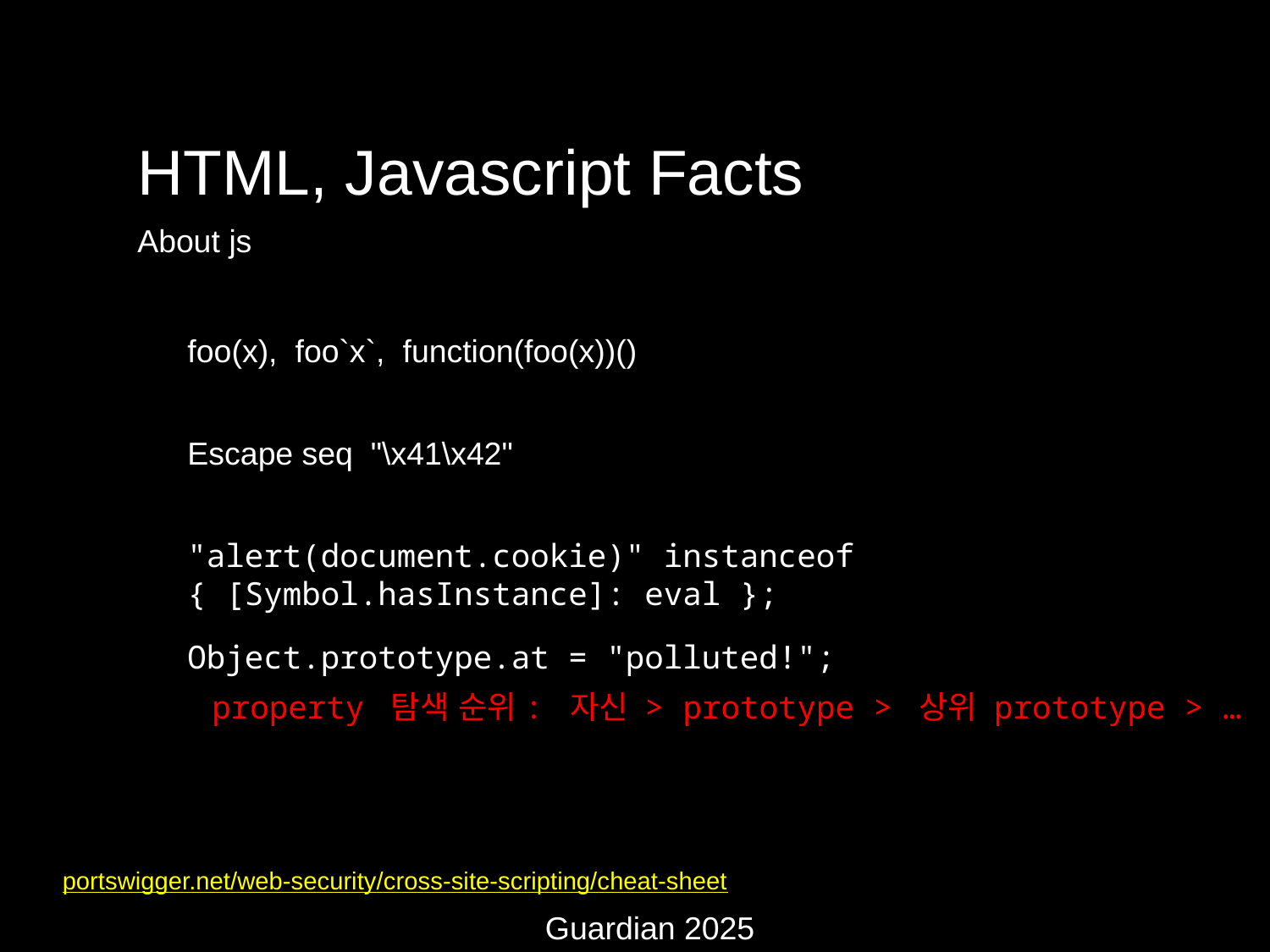

HTML, Javascript Facts
About js
foo(x),  foo`x`,  function(foo(x))()
Escape seq  "\x41\x42"
"alert(document.cookie)" instanceof { [Symbol.hasInstance]: eval };
Object.prototype.at = "polluted!";
property 탐색 순위: 자신 > prototype > 상위 prototype > …
portswigger.net/web-security/cross-site-scripting/cheat-sheet